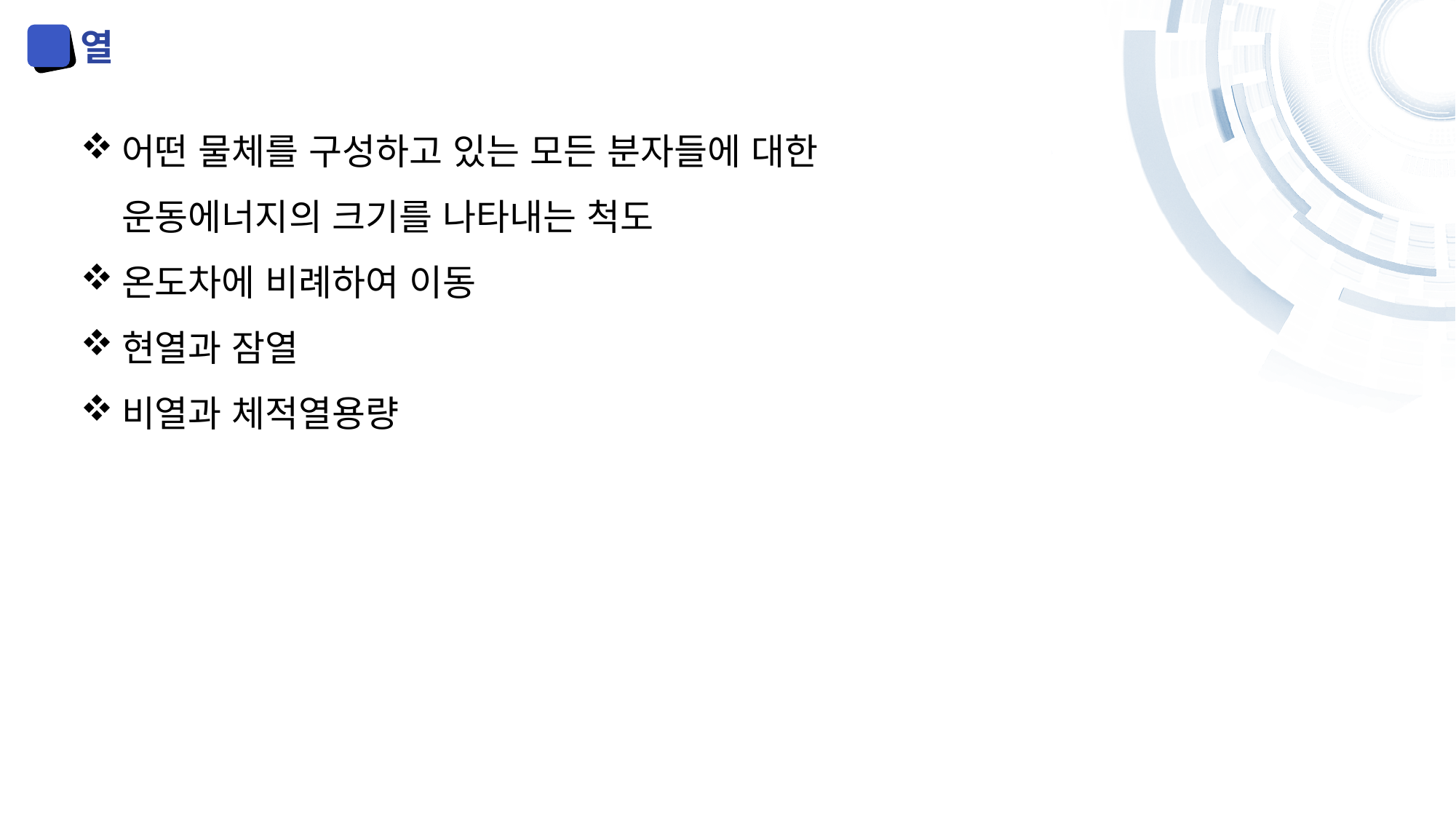

열

어떤 물체를 구성하고 있는 모든 분자들에 대한 운동에너지의 크기를 나타내는 척도
온도차에 비례하여 이동
현열과 잠열
비열과 체적열용량